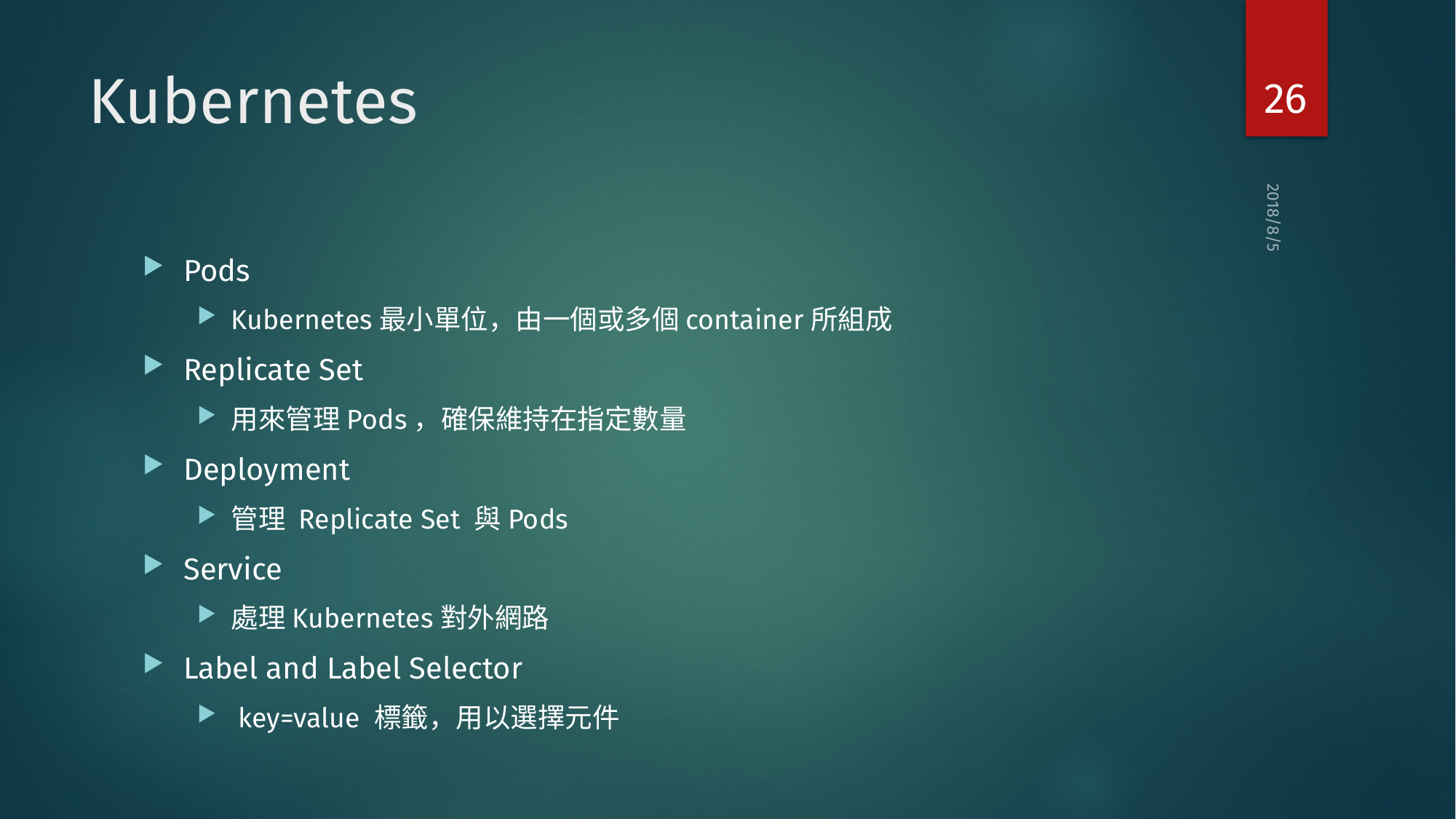

26
# Kubernetes
2018/8/5
Pods
Kubernetes最小單位，由一個或多個container所組成
Replicate Set
用來管理Pods，確保維持在指定數量
Deployment
管理 Replicate Set 與Pods
Service
處理Kubernetes對外網路
Label and Label Selector
 key=value 標籤，用以選擇元件